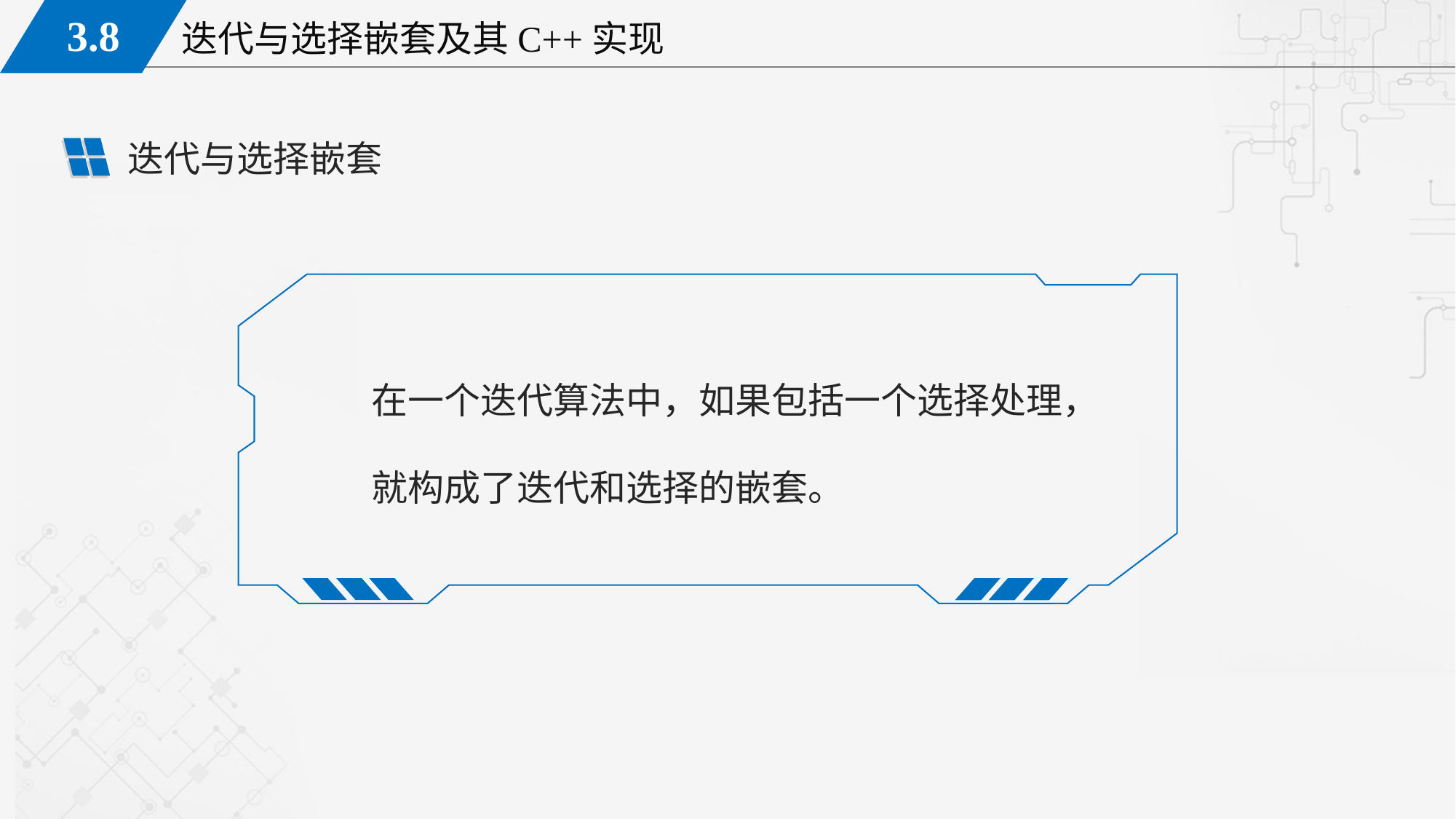

迭代与选择嵌套

在一个迭代算法中，如果包括一个选择处理，就构成了迭代和选择的嵌套。